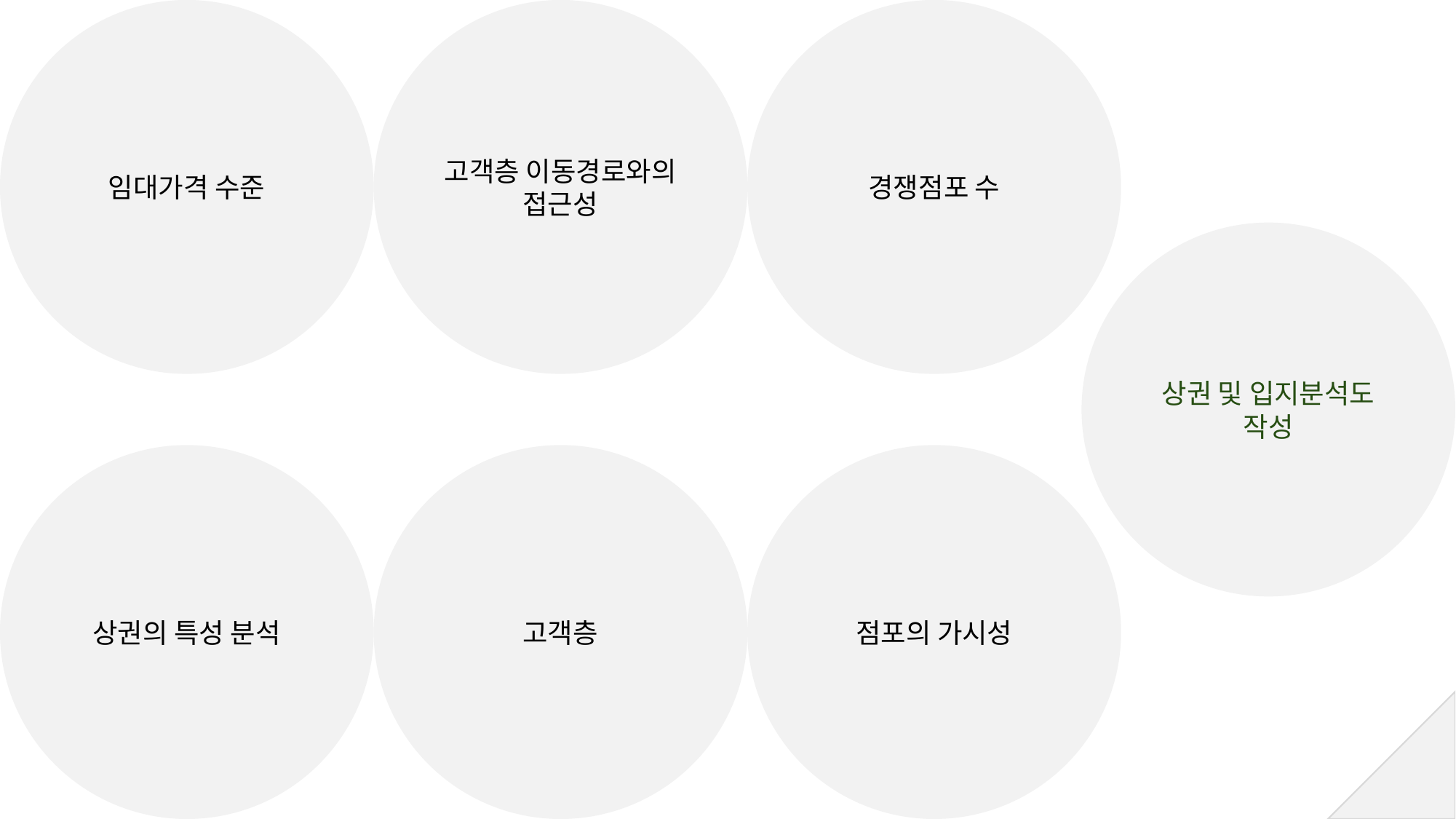

임대가격 수준
고객층 이동경로와의 접근성
경쟁점포 수
상권 및 입지분석도 작성
상권의 특성 분석
고객층
점포의 가시성